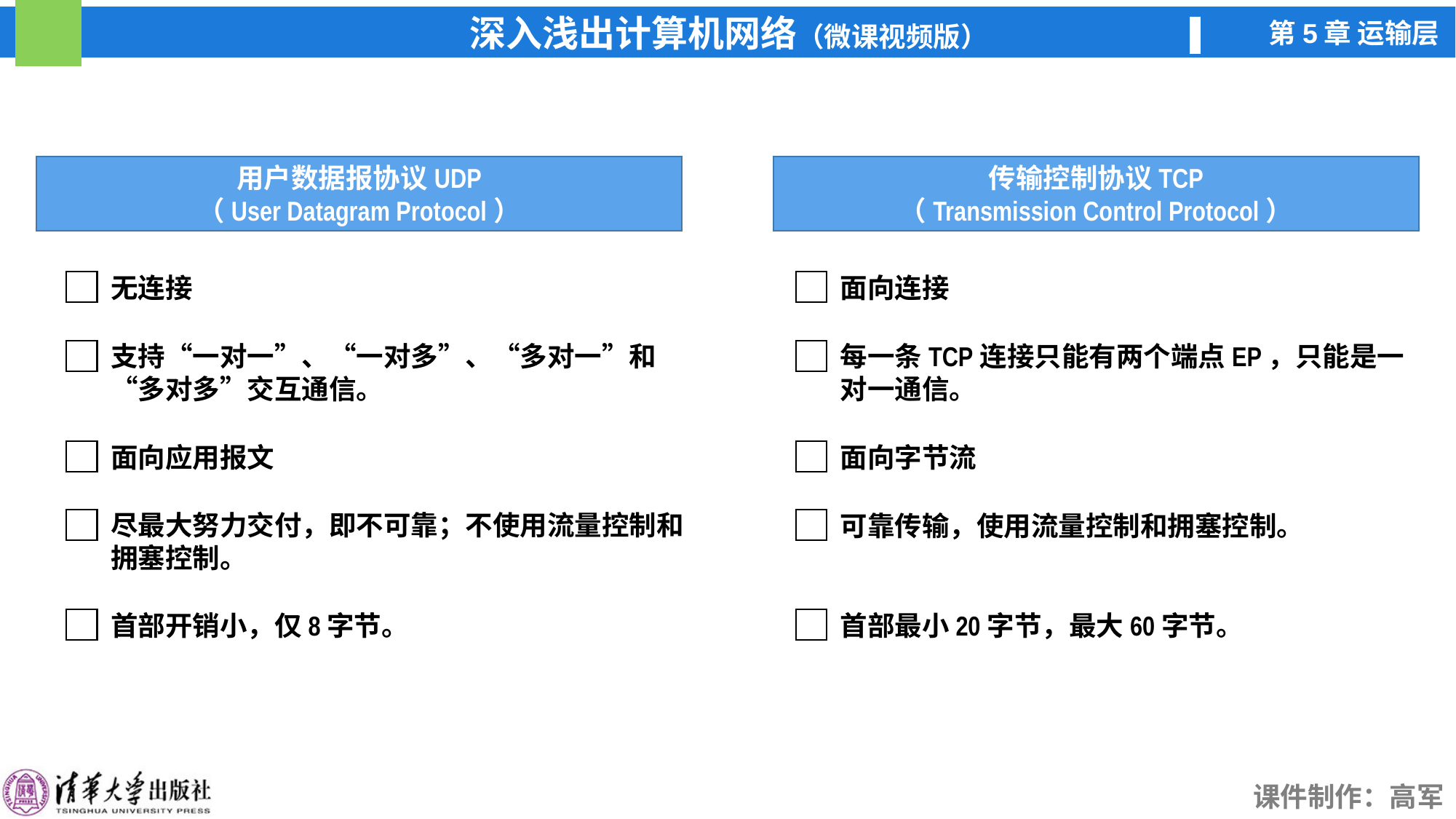

用户数据报协议UDP
（User Datagram Protocol）
传输控制协议TCP
（Transmission Control Protocol）
无连接

支持“一对一”、“一对多”、“多对一”和“多对多”交互通信。

面向应用报文

尽最大努力交付，即不可靠；不使用流量控制和拥塞控制。

首部开销小，仅8字节。

面向连接

每一条TCP连接只能有两个端点EP，只能是一对一通信。

面向字节流

可靠传输，使用流量控制和拥塞控制。

首部最小20字节，最大60字节。